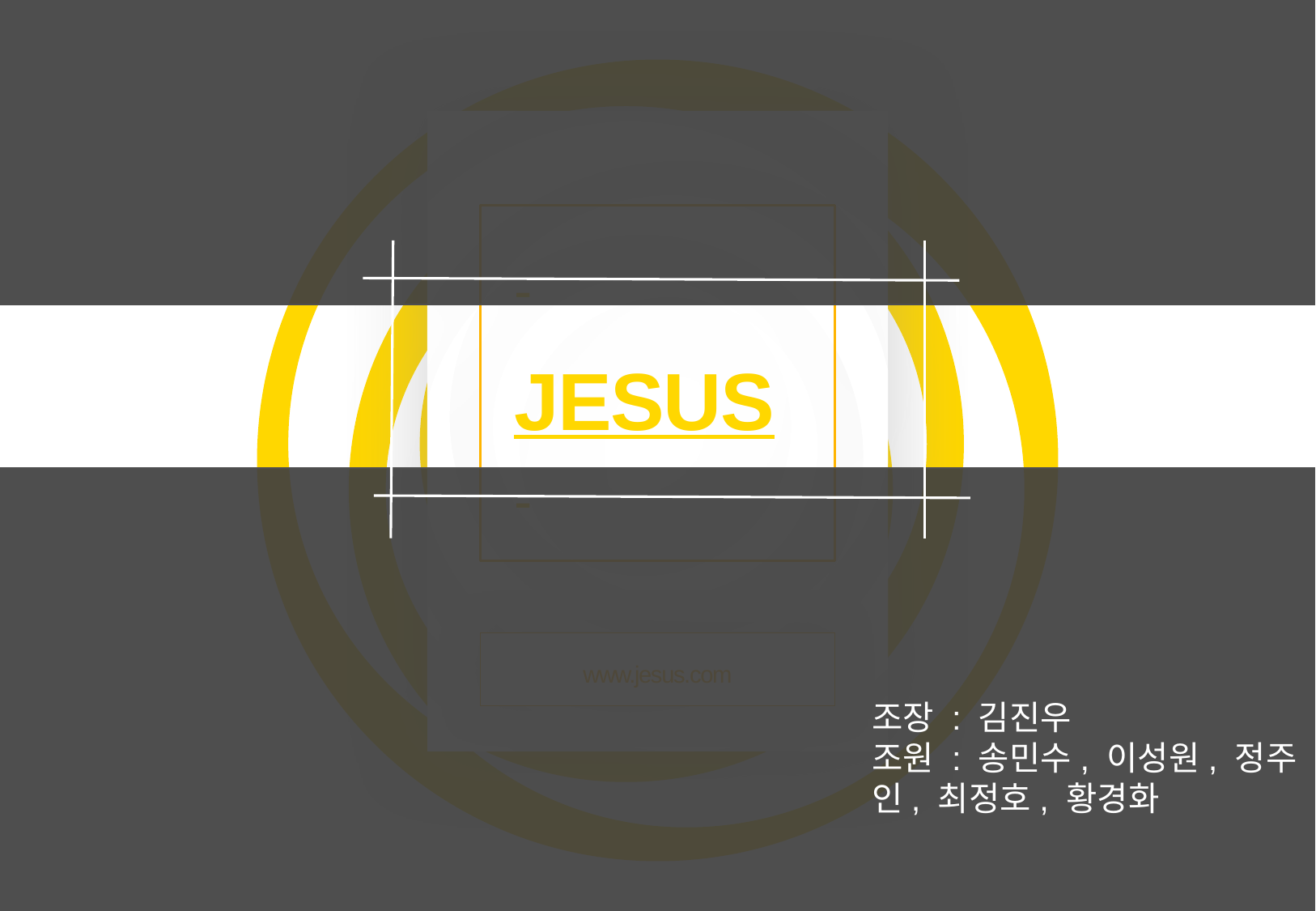

# - JESUS -

www.jesus.com
조장 : 김진우
조원 : 송민수, 이성원, 정주인, 최정호, 황경화